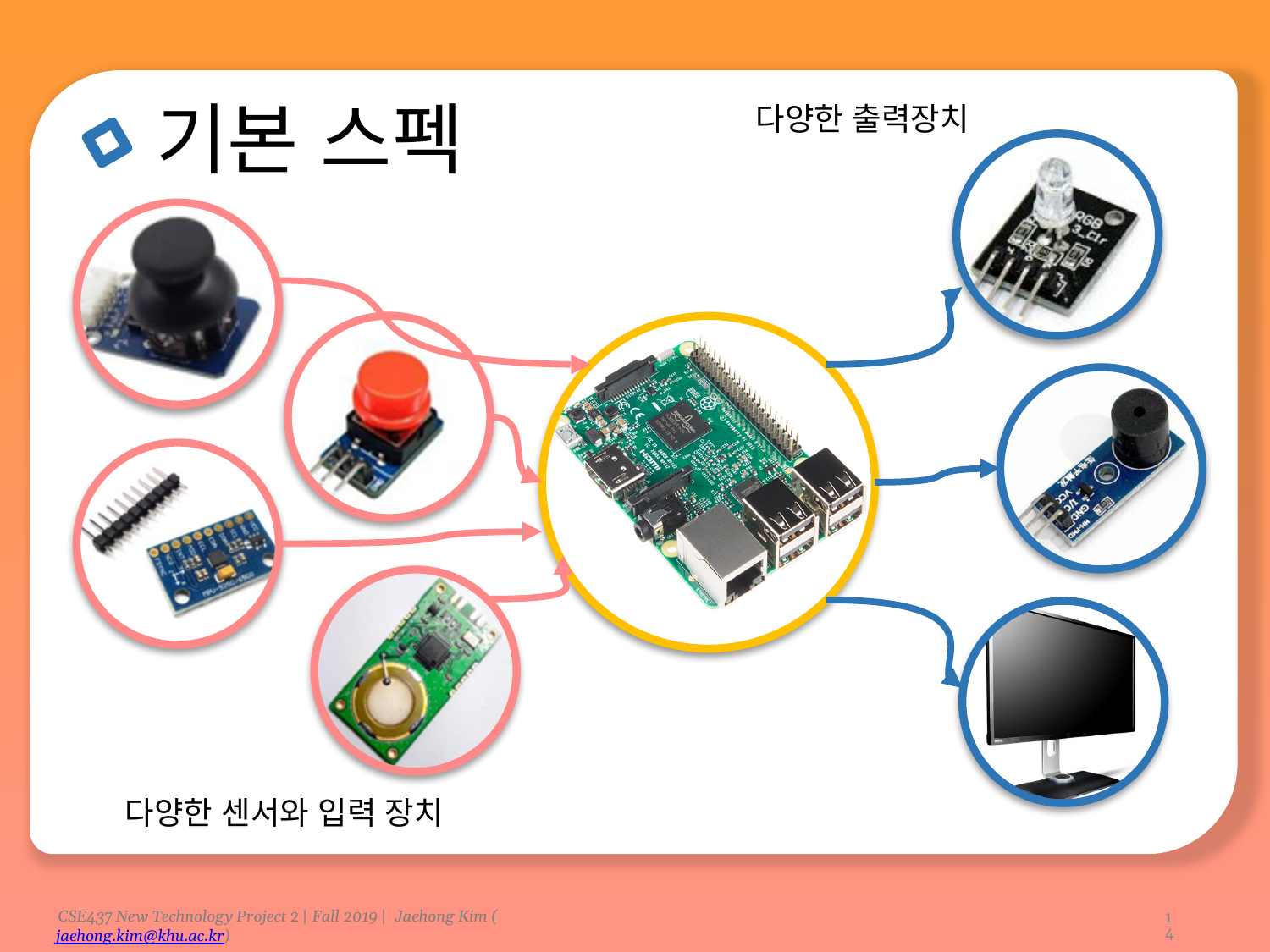

기본 스펙
다양한 출력장치

다양한 센서와 입력 장치
14